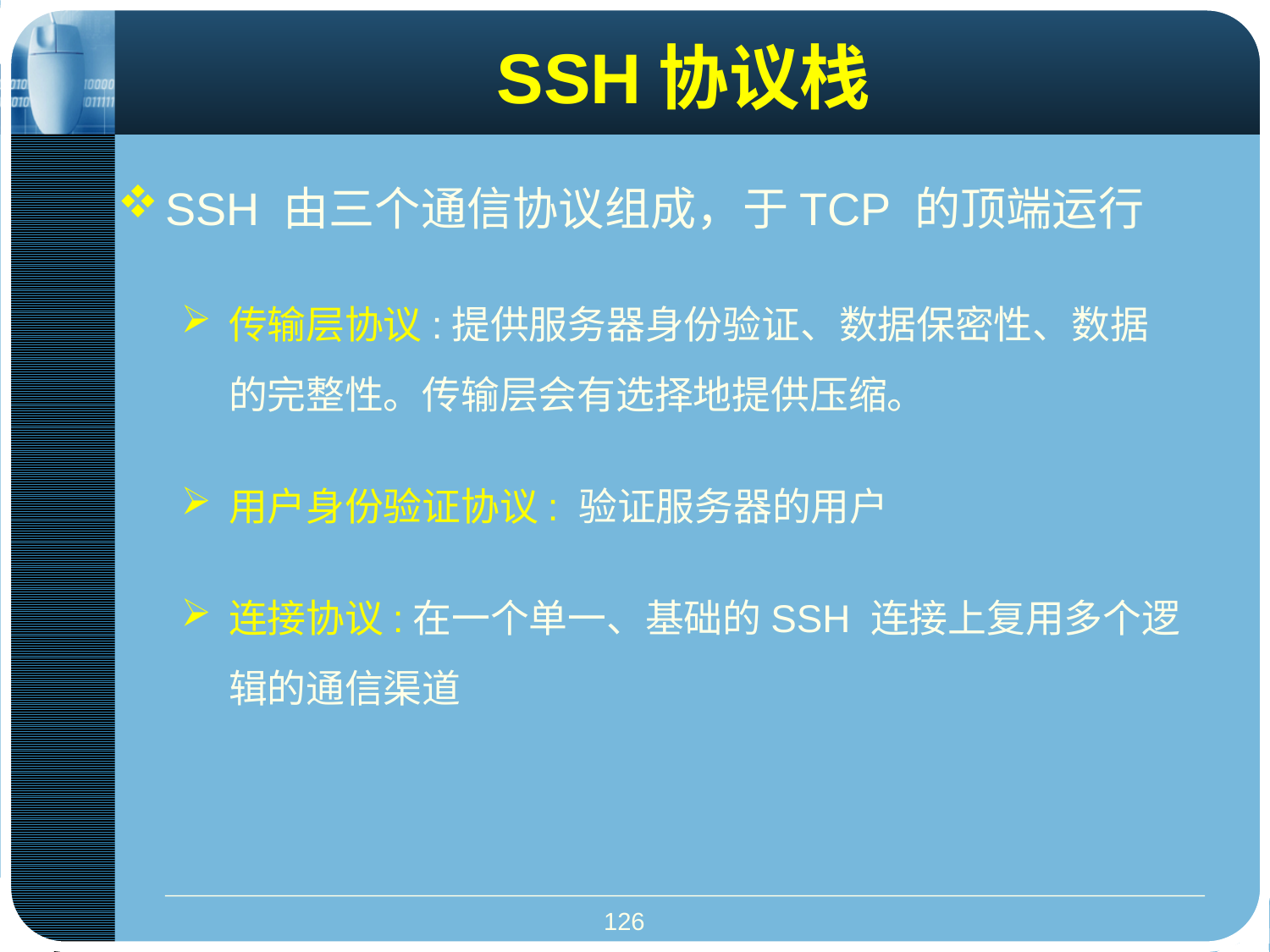

# SSH协议栈
SSH 由三个通信协议组成，于TCP 的顶端运行
传输层协议:提供服务器身份验证、数据保密性、数据的完整性。传输层会有选择地提供压缩。
用户身份验证协议: 验证服务器的用户
连接协议:在一个单一、基础的SSH 连接上复用多个逻辑的通信渠道

126